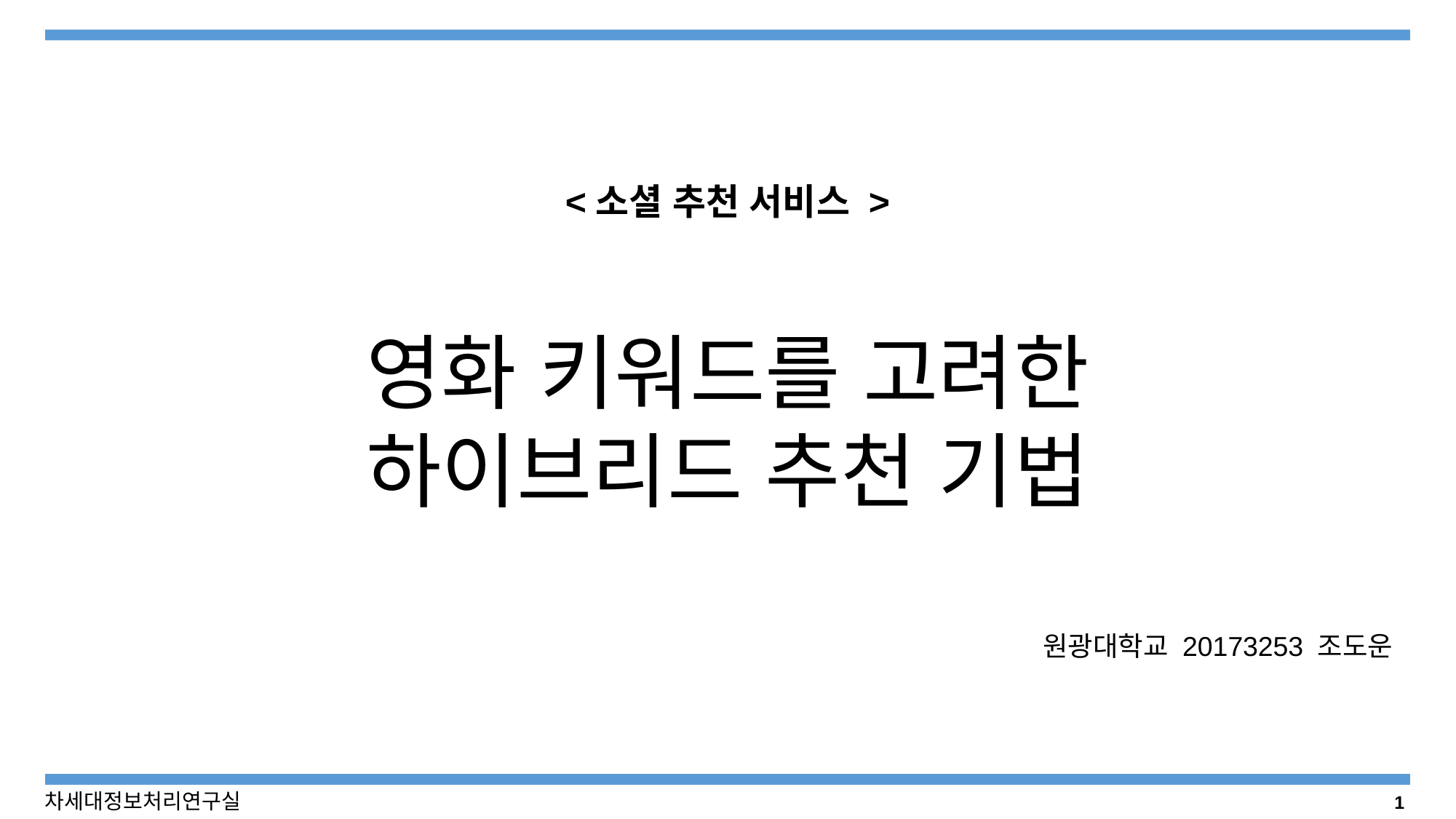

<소셜 추천 서비스 >

영화 키워드를 고려한 하이브리드 추천 기법
원광대학교 20173253 조도운
1